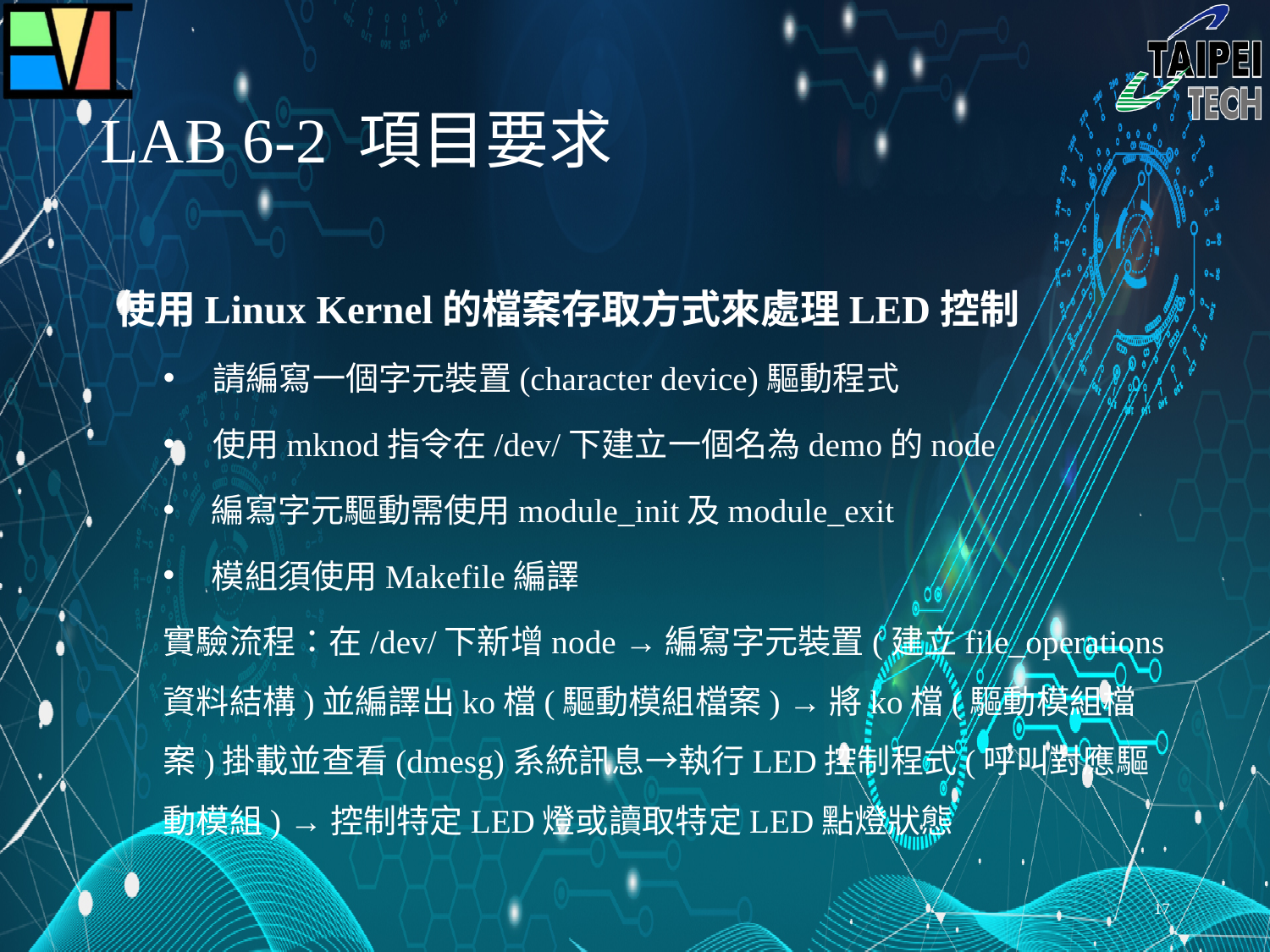

# LAB 6-2 項目要求
使用Linux Kernel的檔案存取方式來處理LED控制
請編寫一個字元裝置(character device)驅動程式
使用mknod指令在/dev/下建立一個名為demo的node
編寫字元驅動需使用module_init及module_exit
模組須使用Makefile編譯
實驗流程：在/dev/下新增node →編寫字元裝置(建立file_operations資料結構)並編譯出ko檔(驅動模組檔案) →將ko檔(驅動模組檔案)掛載並查看(dmesg)系統訊息→執行LED控制程式(呼叫對應驅動模組) →控制特定LED燈或讀取特定LED點燈狀態
17